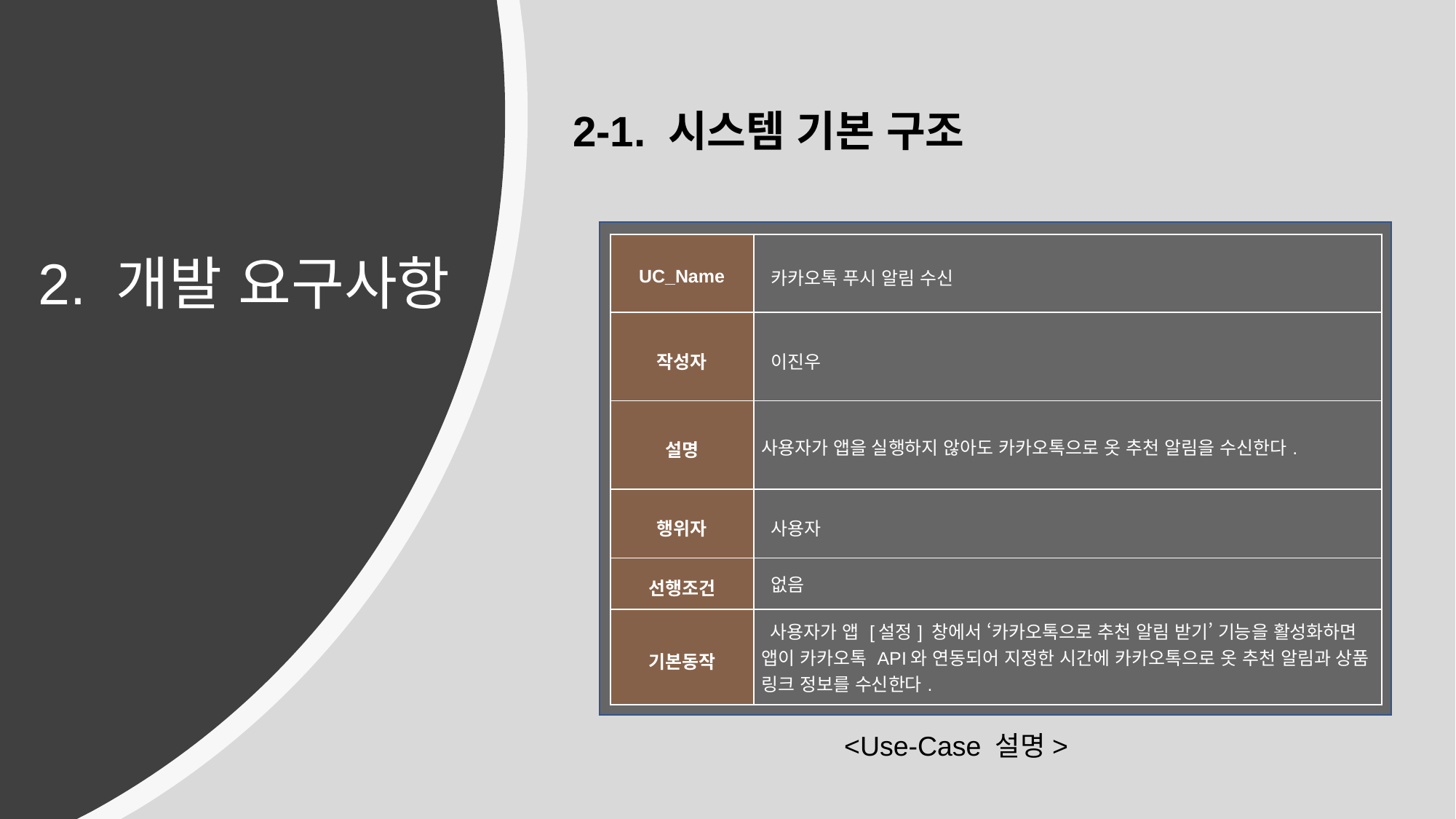

2-1. 시스템 기본 구조
2. 개발 요구사항

| UC\_Name | 카카오톡 푸시 알림 수신 |
| --- | --- |
| 작성자 | 이진우 |
| 설명 | 사용자가 앱을 실행하지 않아도 카카오톡으로 옷 추천 알림을 수신한다. |
| 행위자 | 사용자 |
| 선행조건 | 없음 |
| 기본동작 | 사용자가 앱 [설정] 창에서 ‘카카오톡으로 추천 알림 받기’ 기능을 활성화하면 앱이 카카오톡 API와 연동되어 지정한 시간에 카카오톡으로 옷 추천 알림과 상품 링크 정보를 수신한다. |
<Use-Case 설명>